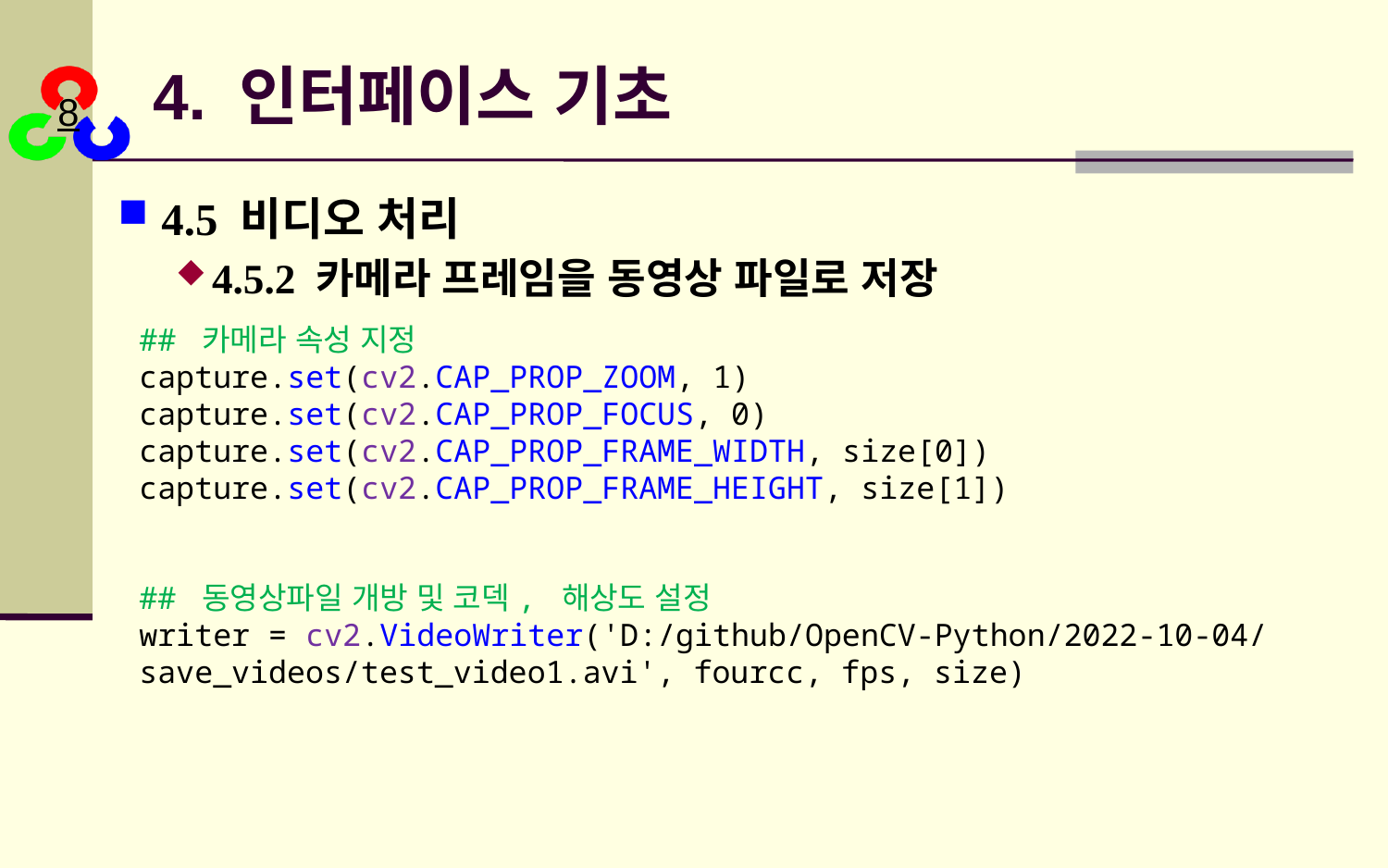

# 4. 인터페이스 기초
4.5 비디오 처리
4.5.2 카메라 프레임을 동영상 파일로 저장
## 카메라 속성 지정
capture.set(cv2.CAP_PROP_ZOOM, 1)
capture.set(cv2.CAP_PROP_FOCUS, 0)
capture.set(cv2.CAP_PROP_FRAME_WIDTH, size[0])
capture.set(cv2.CAP_PROP_FRAME_HEIGHT, size[1])
## 동영상파일 개방 및 코덱, 해상도 설정
writer = cv2.VideoWriter('D:/github/OpenCV-Python/2022-10-04/save_videos/test_video1.avi', fourcc, fps, size)